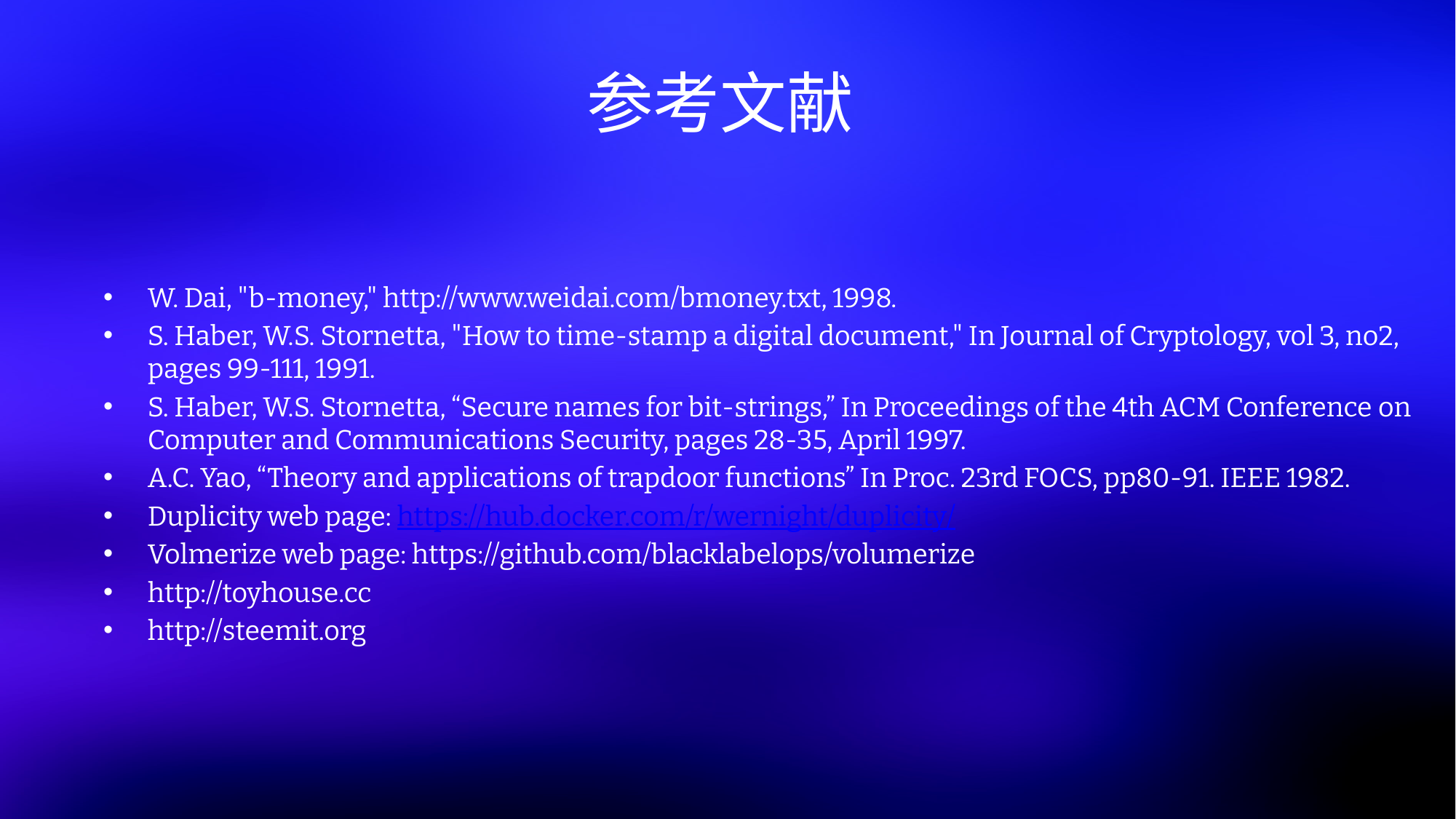

# 参考文献
W. Dai, "b-money," http://www.weidai.com/bmoney.txt, 1998.
S. Haber, W.S. Stornetta, "How to time-stamp a digital document," In Journal of Cryptology, vol 3, no2, pages 99-111, 1991.
S. Haber, W.S. Stornetta, “Secure names for bit-strings,” In Proceedings of the 4th ACM Conference on Computer and Communications Security, pages 28-35, April 1997.
A.C. Yao, “Theory and applications of trapdoor functions” In Proc. 23rd FOCS, pp80-91. IEEE 1982.
Duplicity web page: https://hub.docker.com/r/wernight/duplicity/
Volmerize web page: https://github.com/blacklabelops/volumerize
http://toyhouse.cc
http://steemit.org